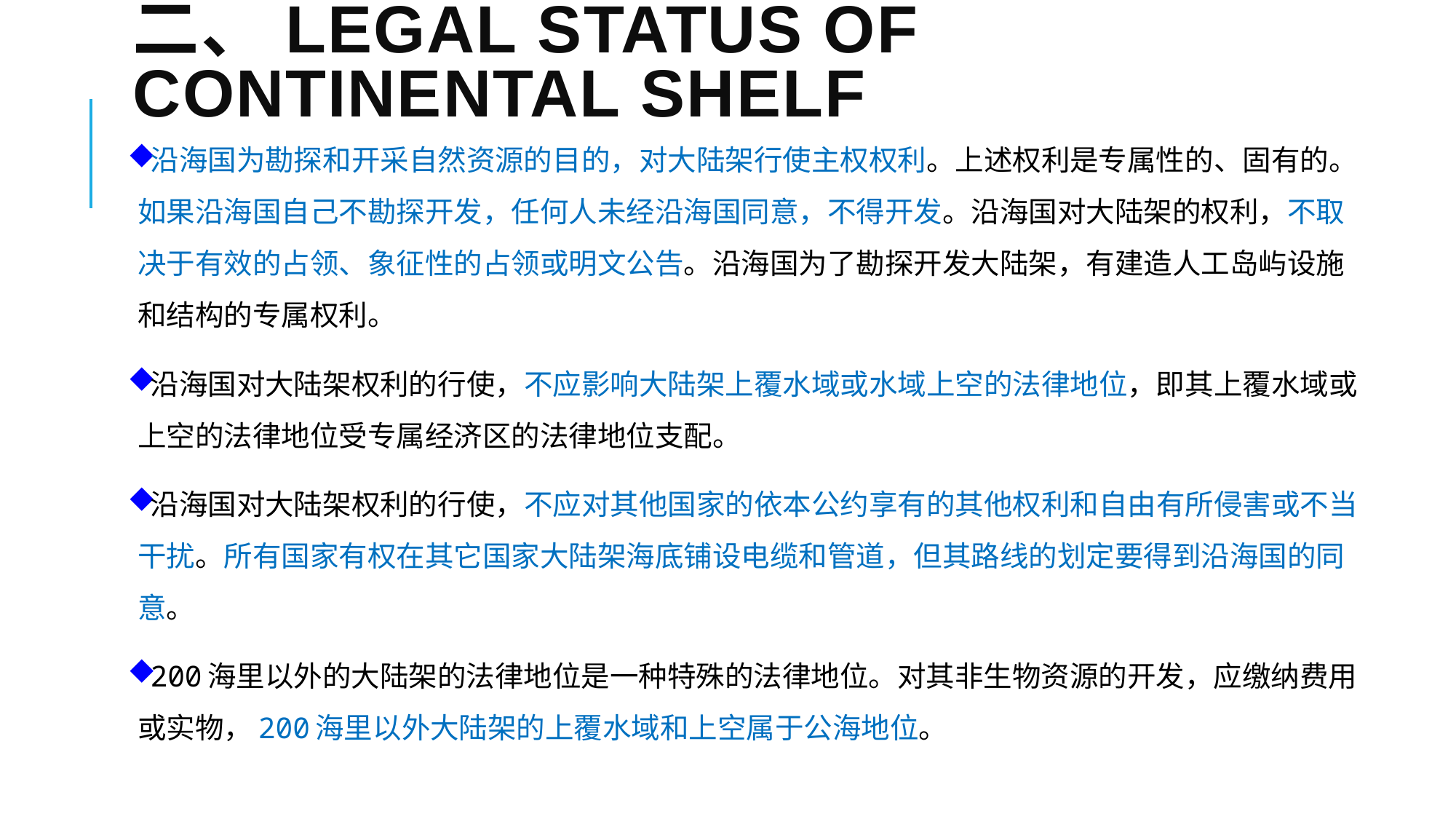

# 二、Legal Status of Continental Shelf
沿海国为勘探和开采自然资源的目的，对大陆架行使主权权利。上述权利是专属性的、固有的。如果沿海国自己不勘探开发，任何人未经沿海国同意，不得开发。沿海国对大陆架的权利，不取决于有效的占领、象征性的占领或明文公告。沿海国为了勘探开发大陆架，有建造人工岛屿设施和结构的专属权利。
沿海国对大陆架权利的行使，不应影响大陆架上覆水域或水域上空的法律地位，即其上覆水域或上空的法律地位受专属经济区的法律地位支配。
沿海国对大陆架权利的行使，不应对其他国家的依本公约享有的其他权利和自由有所侵害或不当干扰。所有国家有权在其它国家大陆架海底铺设电缆和管道，但其路线的划定要得到沿海国的同意。
200海里以外的大陆架的法律地位是一种特殊的法律地位。对其非生物资源的开发，应缴纳费用或实物，200海里以外大陆架的上覆水域和上空属于公海地位。